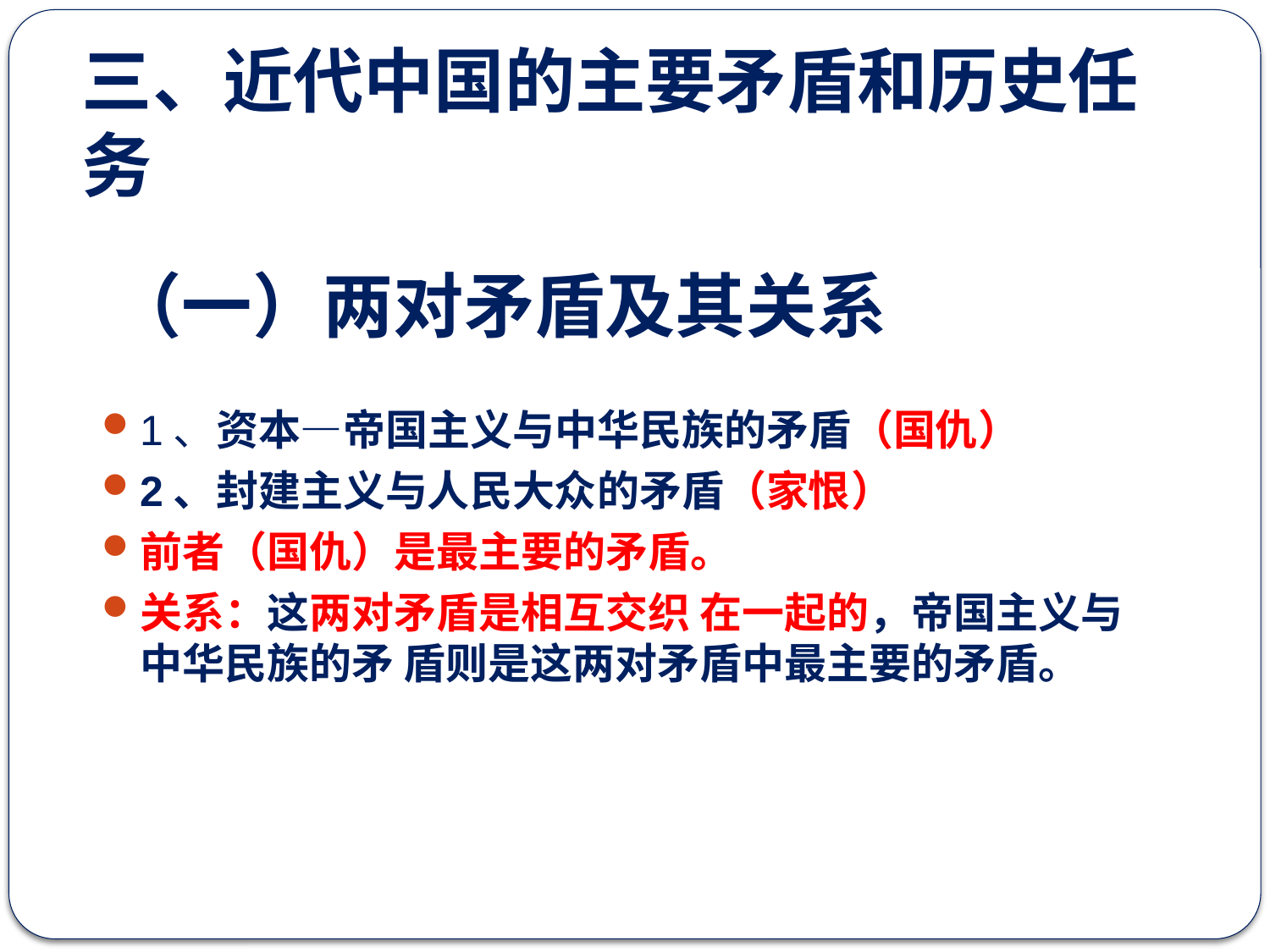

# 三、近代中国的主要矛盾和历史任务
（一）两对矛盾及其关系
1、资本—帝国主义与中华民族的矛盾（国仇）
2、封建主义与人民大众的矛盾（家恨）
前者（国仇）是最主要的矛盾。
关系：这两对矛盾是相互交织 在一起的，帝国主义与中华民族的矛 盾则是这两对矛盾中最主要的矛盾。